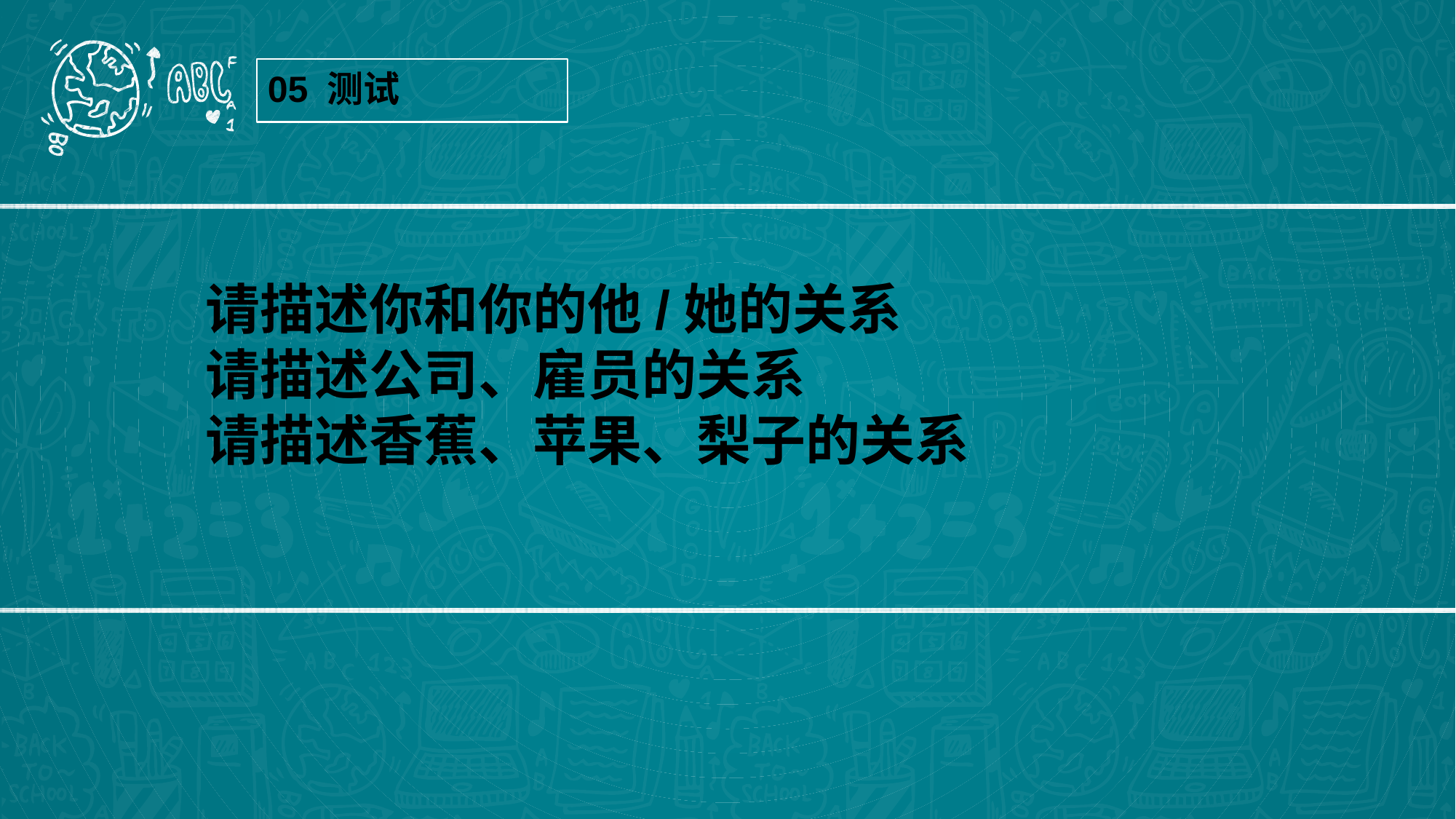

05 测试

请描述你和你的他/她的关系
请描述公司、雇员的关系
请描述香蕉、苹果、梨子的关系